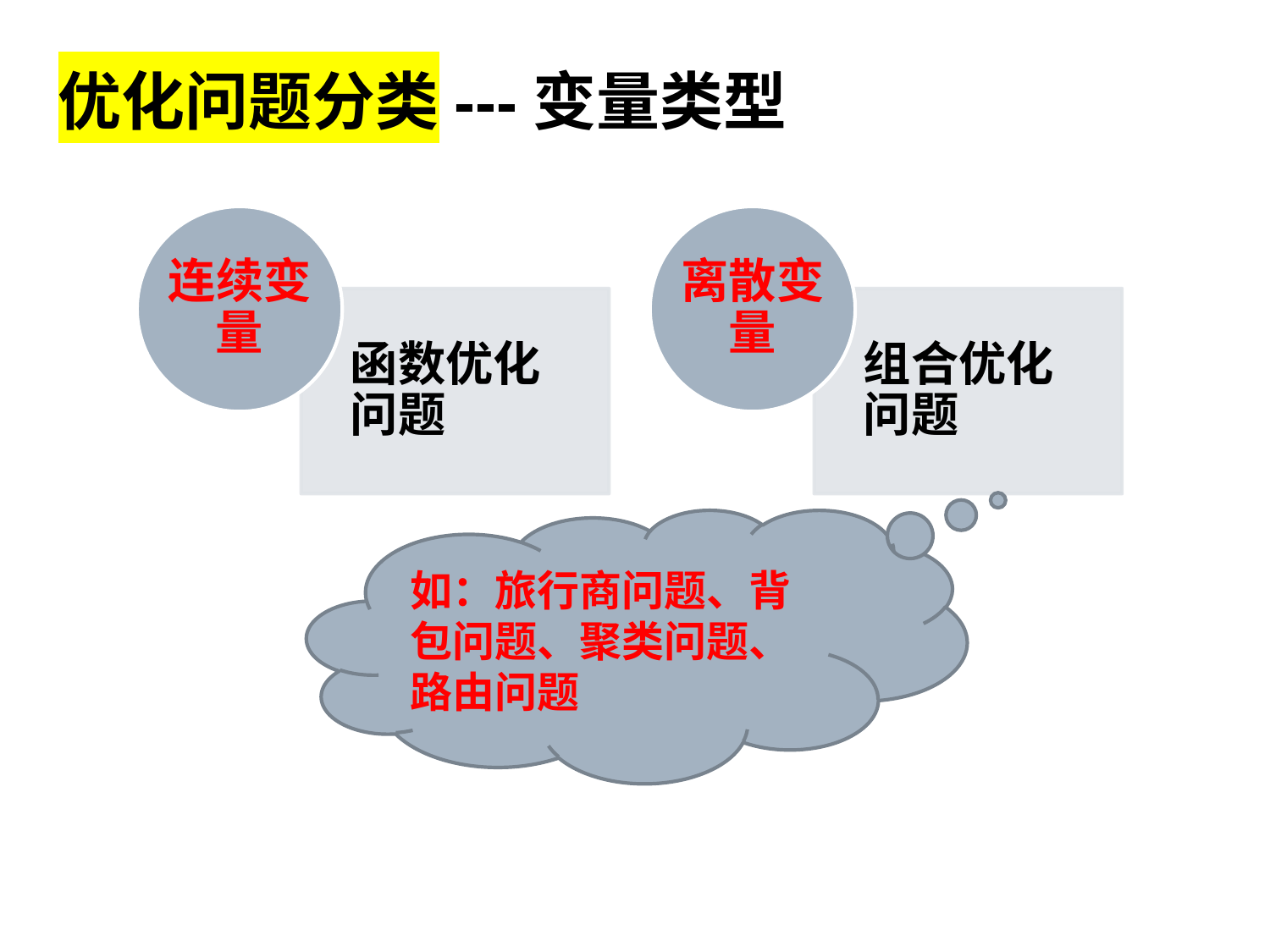

函数优化问题
连续变量
组合优化问题
离散变量
优化问题分类---变量类型
如：旅行商问题、背包问题、聚类问题、路由问题